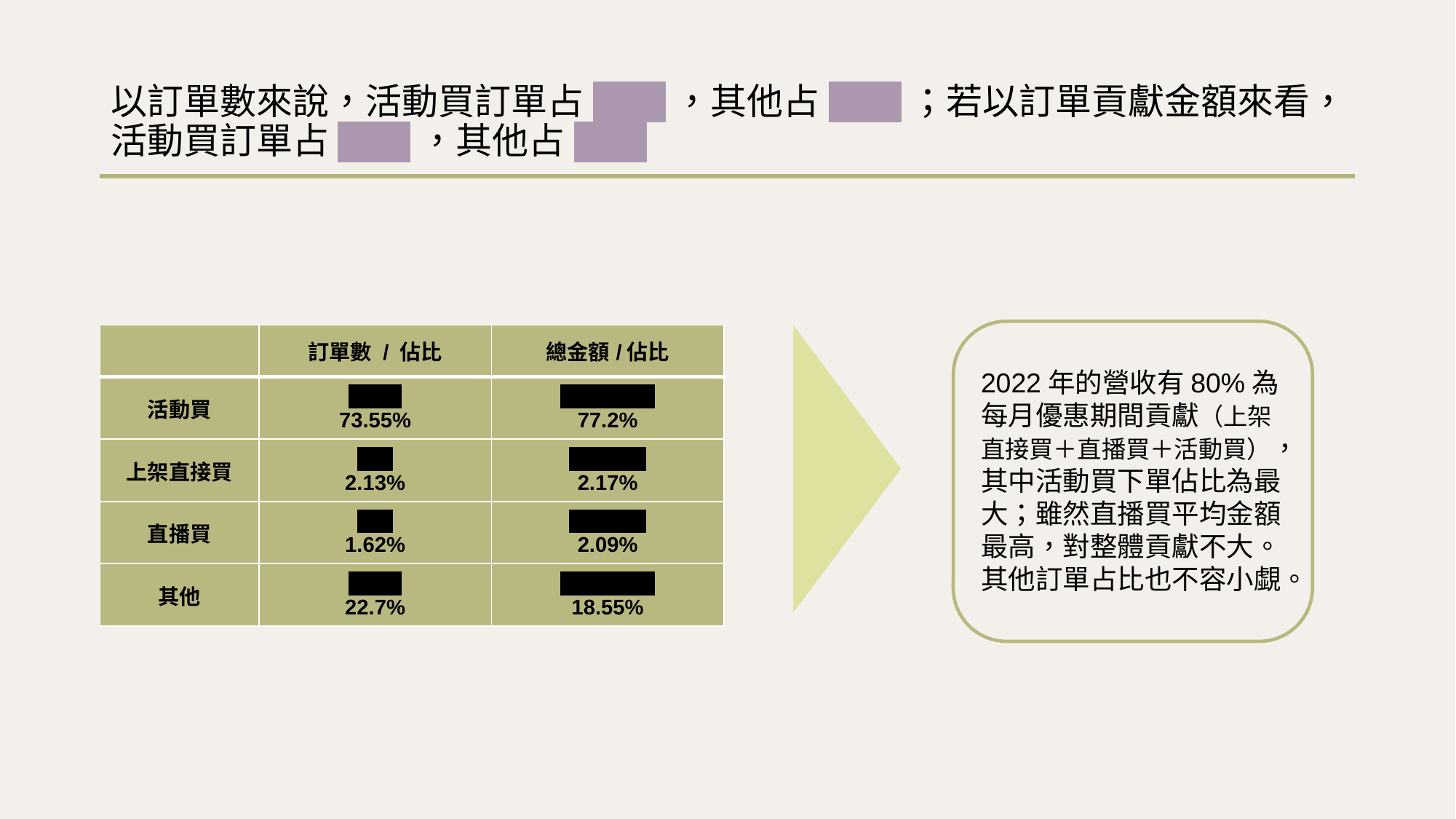

# 以訂單數來說，活動買訂單占74%，其他占22%；若以訂單貢獻金額來看，活動買訂單占77%，其他占19%

|  | 訂單數 / 佔比 | 總金額/佔比 |
| --- | --- | --- |
| 活動買 | 6,700 73.55% | 8,053,936 77.2% |
| 上架直接買 | 194 2.13% | 226,454 2.17% |
| 直播買 | 148 1.62% | 217,681 2.09% |
| 其他 | 2,068 22.7% | 1,935,141 18.55% |
2022年的營收有80%為每月優惠期間貢獻（上架直接買＋直播買＋活動買），其中活動買下單佔比為最大；雖然直播買平均金額最高，對整體貢獻不大。
其他訂單占比也不容小覷。